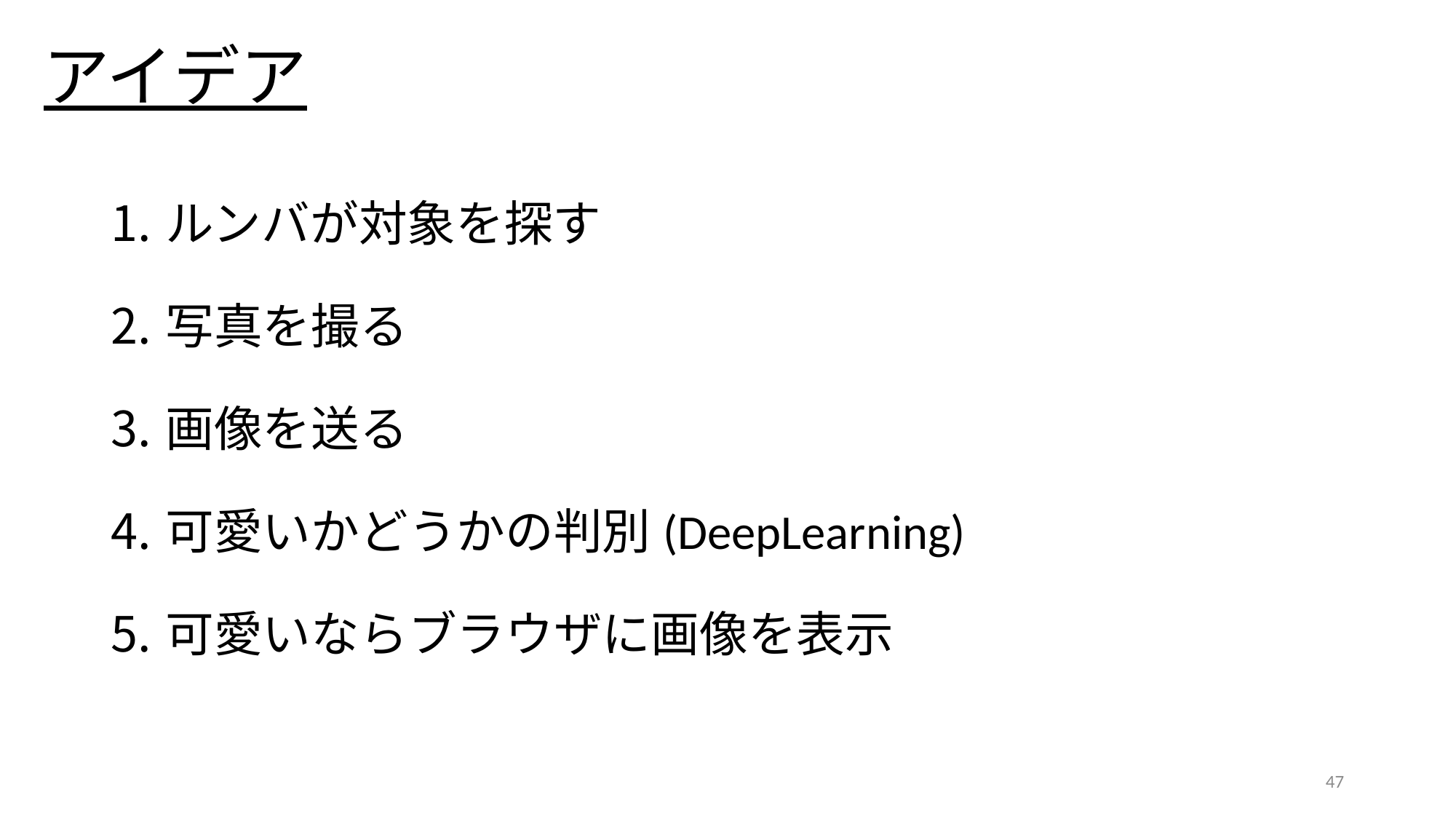

# アイデア
ルンバが対象を探す
写真を撮る
画像を送る
可愛いかどうかの判別(DeepLearning)
可愛いならブラウザに画像を表示
47